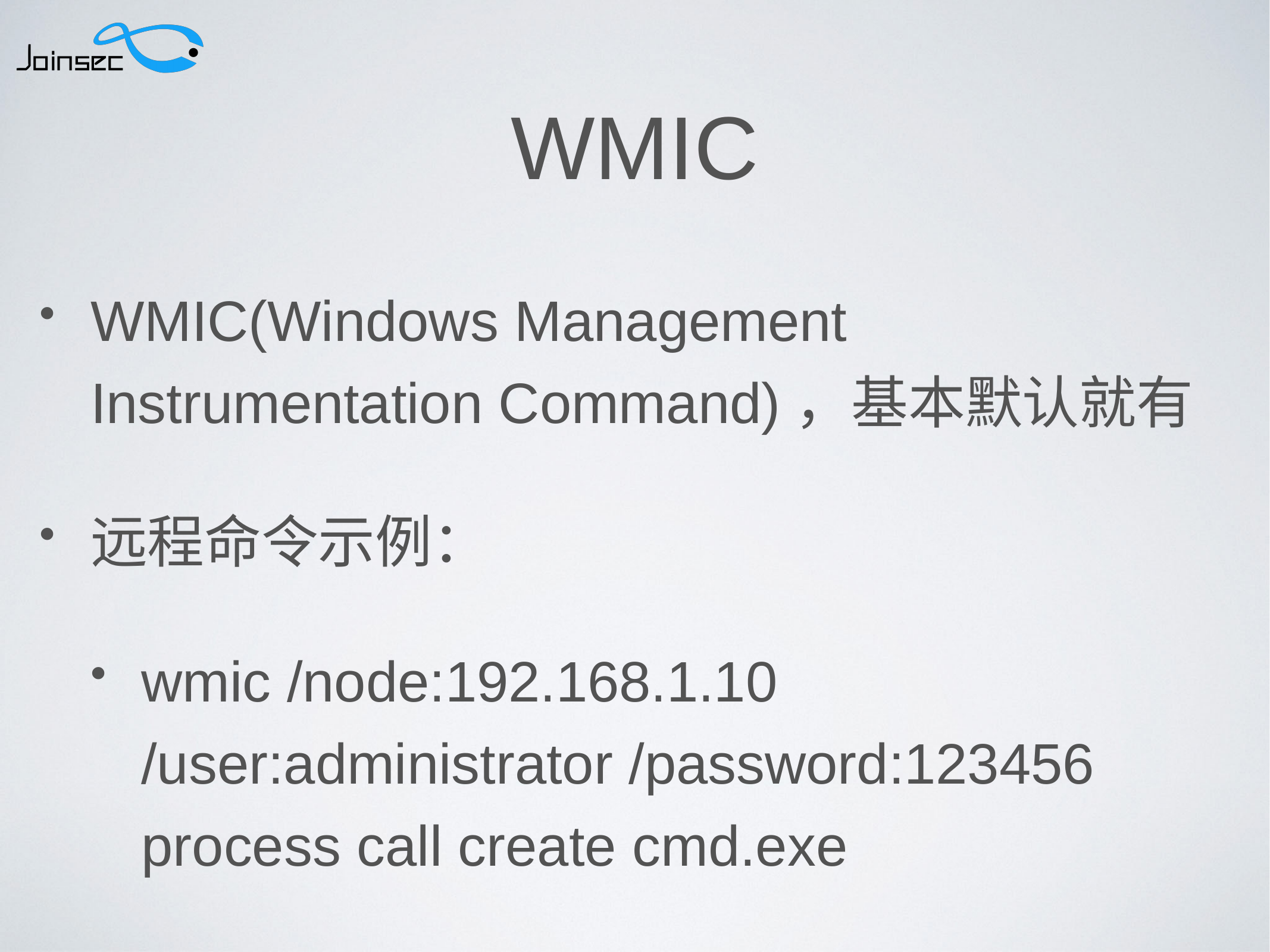

# WMIC
WMIC(Windows Management Instrumentation Command)，基本默认就有
远程命令示例：
wmic /node:192.168.1.10 /user:administrator /password:123456 process call create cmd.exe